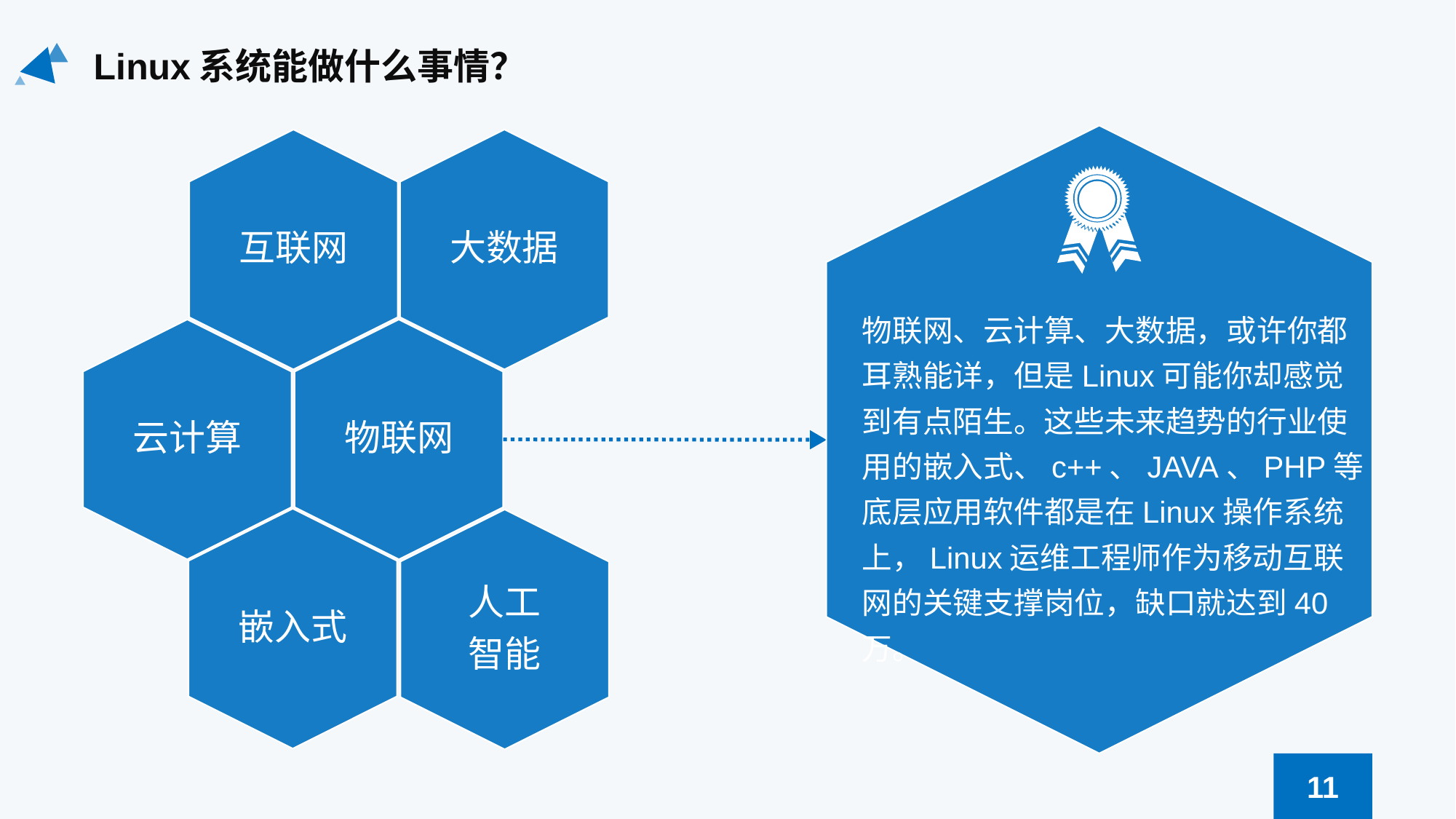

Linux系统能做什么事情？

互联网
大数据

物联网、云计算、大数据，或许你都耳熟能详，但是Linux可能你却感觉到有点陌生。这些未来趋势的行业使用的嵌入式、c++、JAVA、PHP等底层应用软件都是在Linux操作系统上，Linux运维工程师作为移动互联网的关键支撑岗位，缺口就达到40万。
云计算
物联网

嵌入式
人工
智能

11